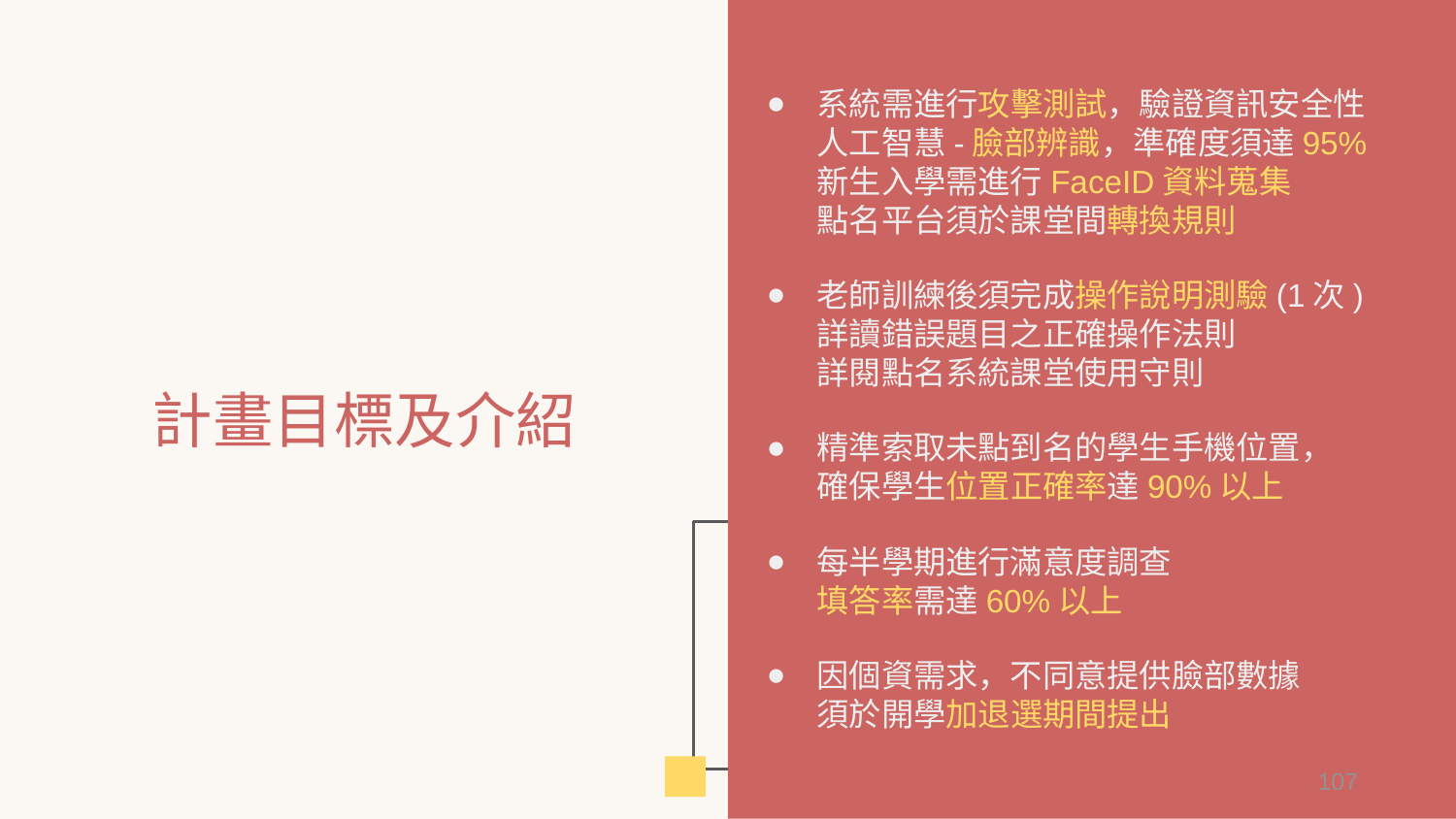

系統需進行攻擊測試，驗證資訊安全性
人工智慧-臉部辨識，準確度須達95%
新生入學需進行FaceID資料蒐集
點名平台須於課堂間轉換規則
老師訓練後須完成操作說明測驗(1次)
詳讀錯誤題目之正確操作法則
詳閱點名系統課堂使用守則
精準索取未點到名的學生手機位置，
確保學生位置正確率達90%以上
每半學期進行滿意度調查
填答率需達60%以上
因個資需求，不同意提供臉部數據
須於開學加退選期間提出
# 計畫目標及介紹
107